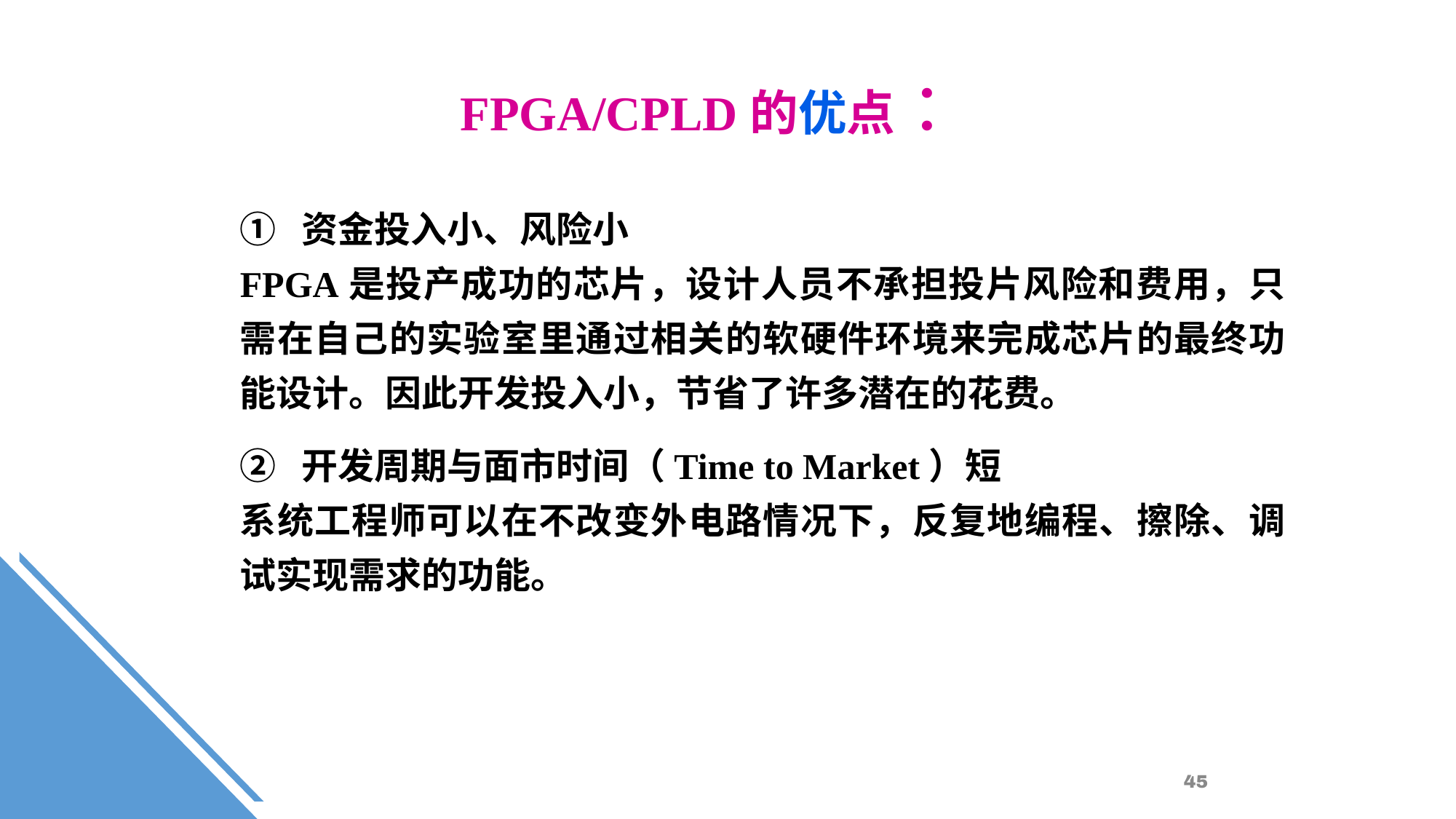

FPGA/CPLD的优点 ：
①  资金投入小、风险小
FPGA是投产成功的芯片，设计人员不承担投片风险和费用，只需在自己的实验室里通过相关的软硬件环境来完成芯片的最终功能设计。因此开发投入小，节省了许多潜在的花费。
②  开发周期与面市时间（Time to Market）短
系统工程师可以在不改变外电路情况下，反复地编程、擦除、调试实现需求的功能。
45